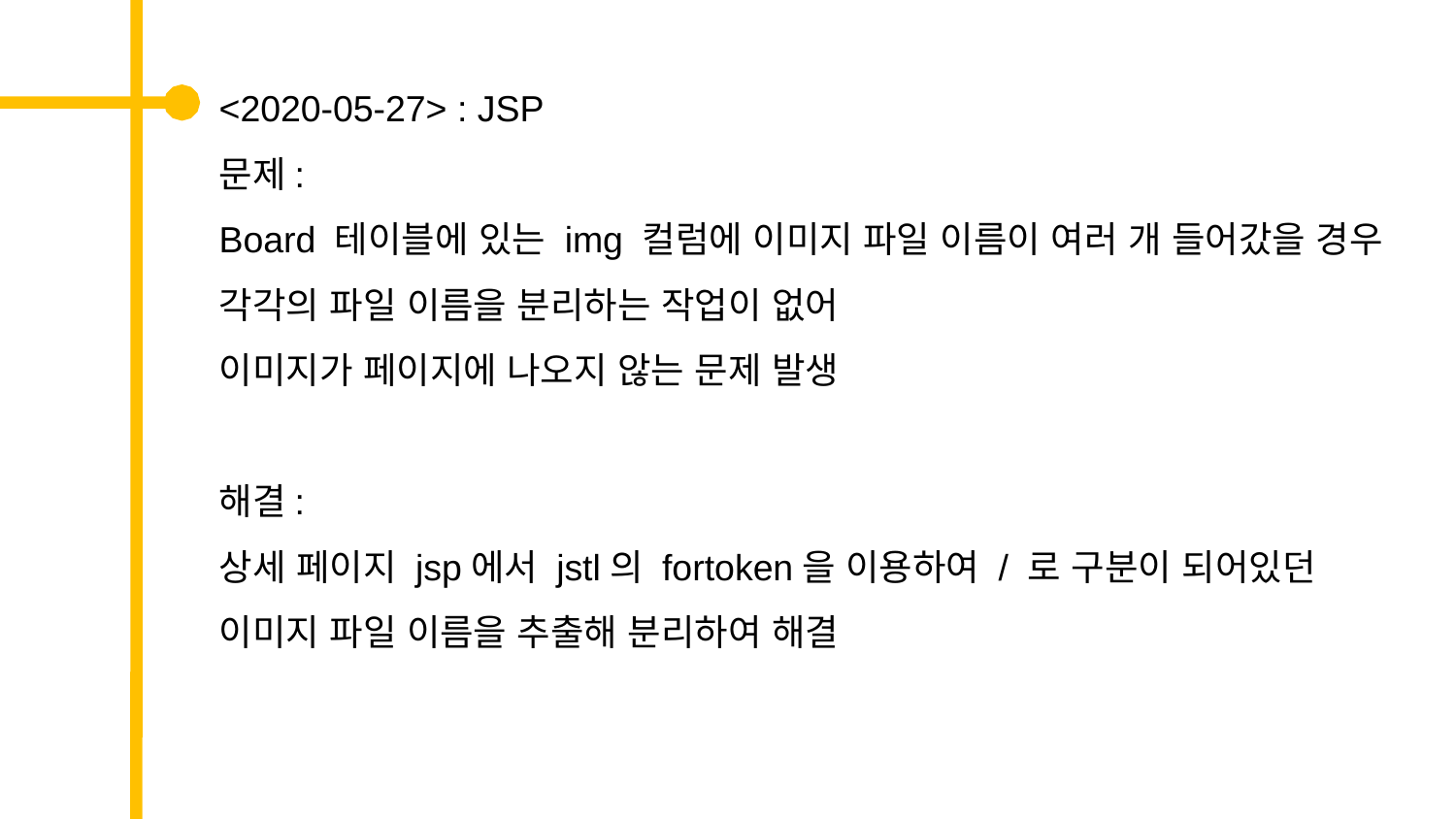

<2020-05-27> : JSP
문제:
Board 테이블에 있는 img 컬럼에 이미지 파일 이름이 여러 개 들어갔을 경우
각각의 파일 이름을 분리하는 작업이 없어
이미지가 페이지에 나오지 않는 문제 발생

해결:
상세 페이지 jsp에서 jstl의 fortoken을 이용하여 / 로 구분이 되어있던 이미지 파일 이름을 추출해 분리하여 해결